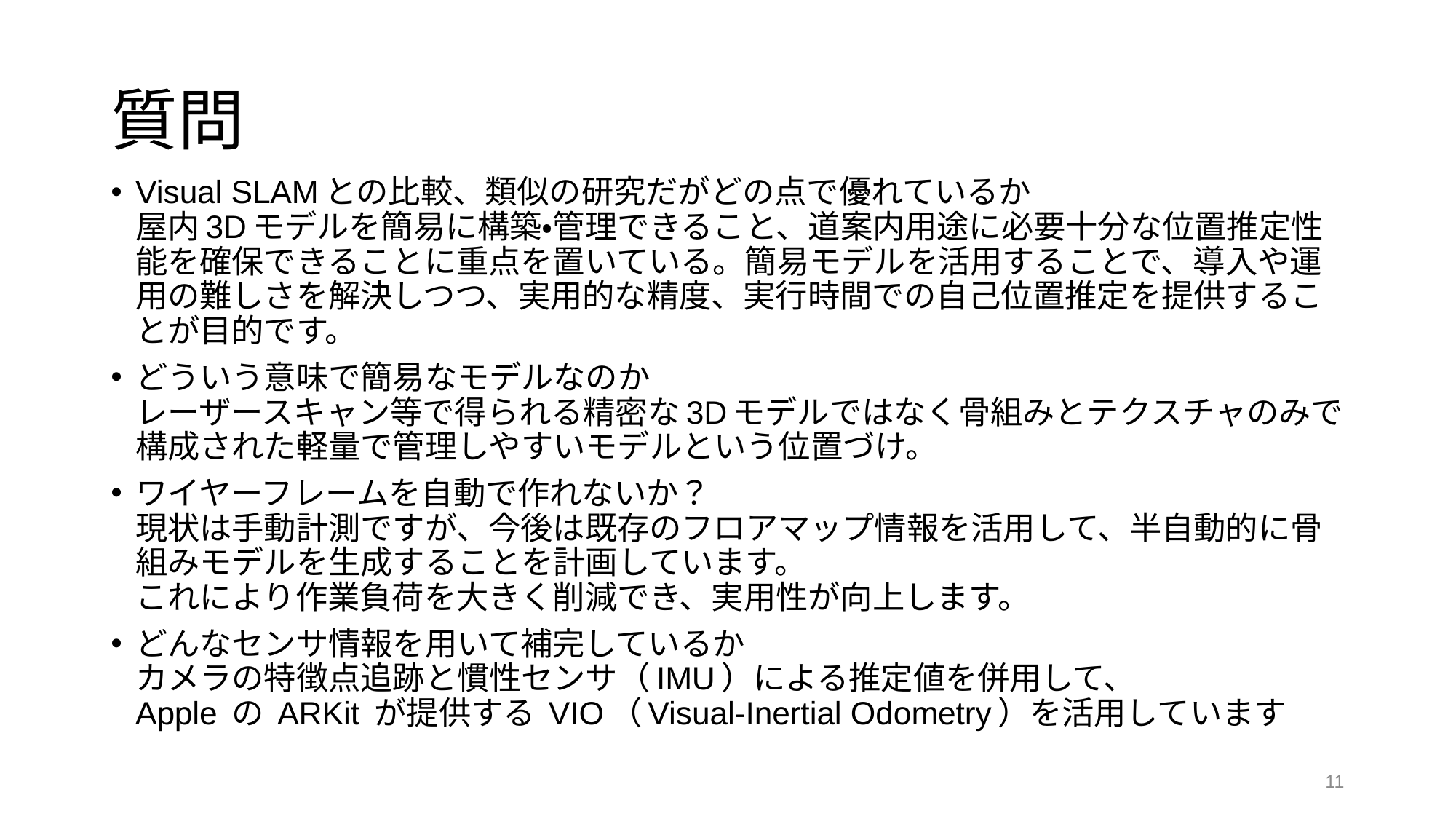

# 質問
Visual SLAMとの比較、類似の研究だがどの点で優れているか
屋内3Dモデルを簡易に構築・管理できること、道案内用途に必要十分な位置推定性能を確保できることに重点を置いている。簡易モデルを活用することで、導入や運用の難しさを解決しつつ、実用的な精度、実行時間での自己位置推定を提供することが目的です。
どういう意味で簡易なモデルなのか
レーザースキャン等で得られる精密な3Dモデルではなく骨組みとテクスチャのみで構成された軽量で管理しやすいモデルという位置づけ。
ワイヤーフレームを自動で作れないか？
現状は手動計測ですが、今後は既存のフロアマップ情報を活用して、半自動的に骨組みモデルを生成することを計画しています。
これにより作業負荷を大きく削減でき、実用性が向上します。
どんなセンサ情報を用いて補完しているか
カメラの特徴点追跡と慣性センサ（IMU）による推定値を併用して、
Apple の ARKit が提供する VIO（Visual-Inertial Odometry）を活用しています

11